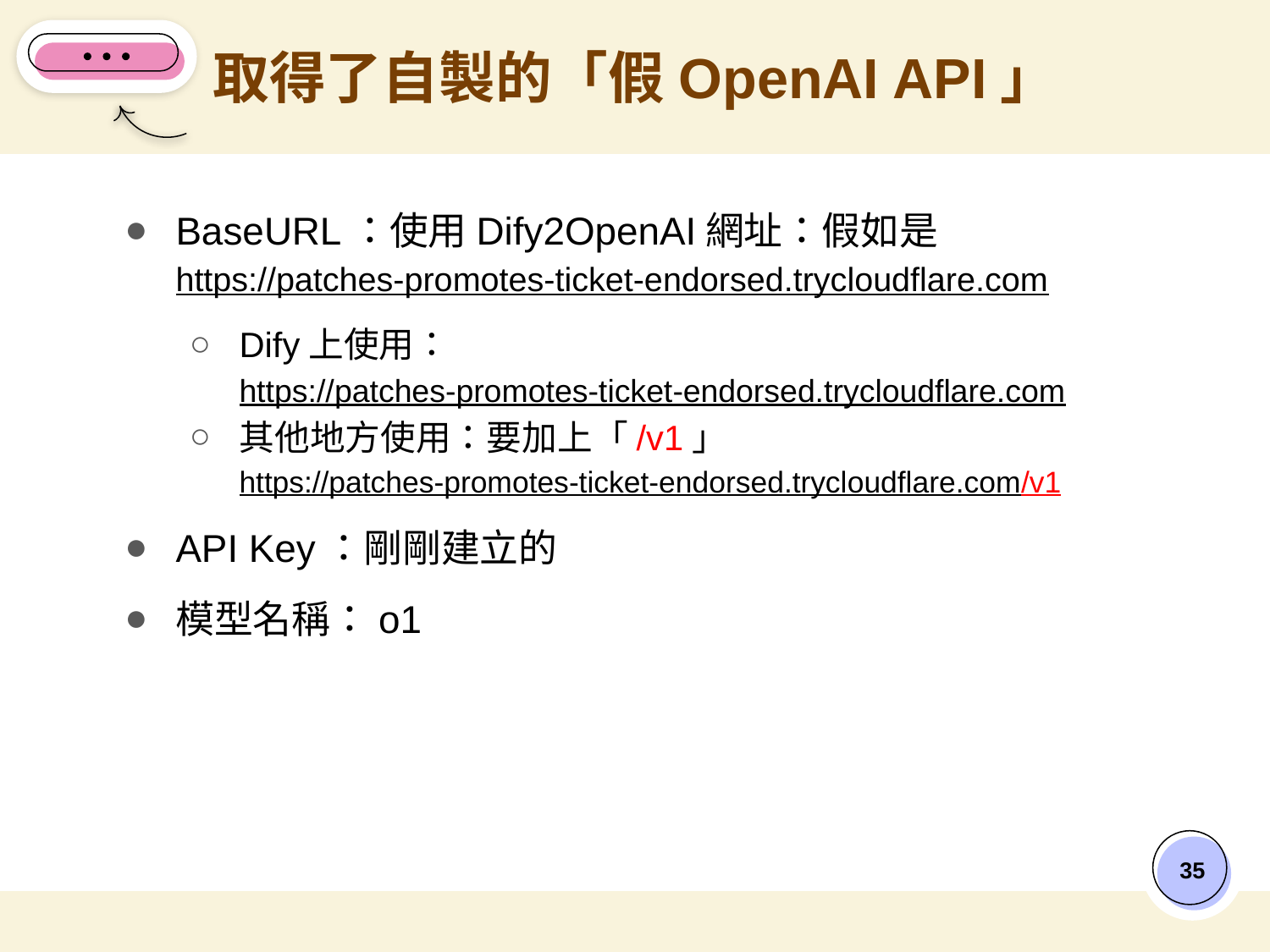

# 取得了自製的「假OpenAI API」
BaseURL：使用Dify2OpenAI網址：假如是 https://patches-promotes-ticket-endorsed.trycloudflare.com
Dify上使用：https://patches-promotes-ticket-endorsed.trycloudflare.com
其他地方使用：要加上「/v1」
https://patches-promotes-ticket-endorsed.trycloudflare.com/v1
API Key：剛剛建立的
模型名稱：o1
35